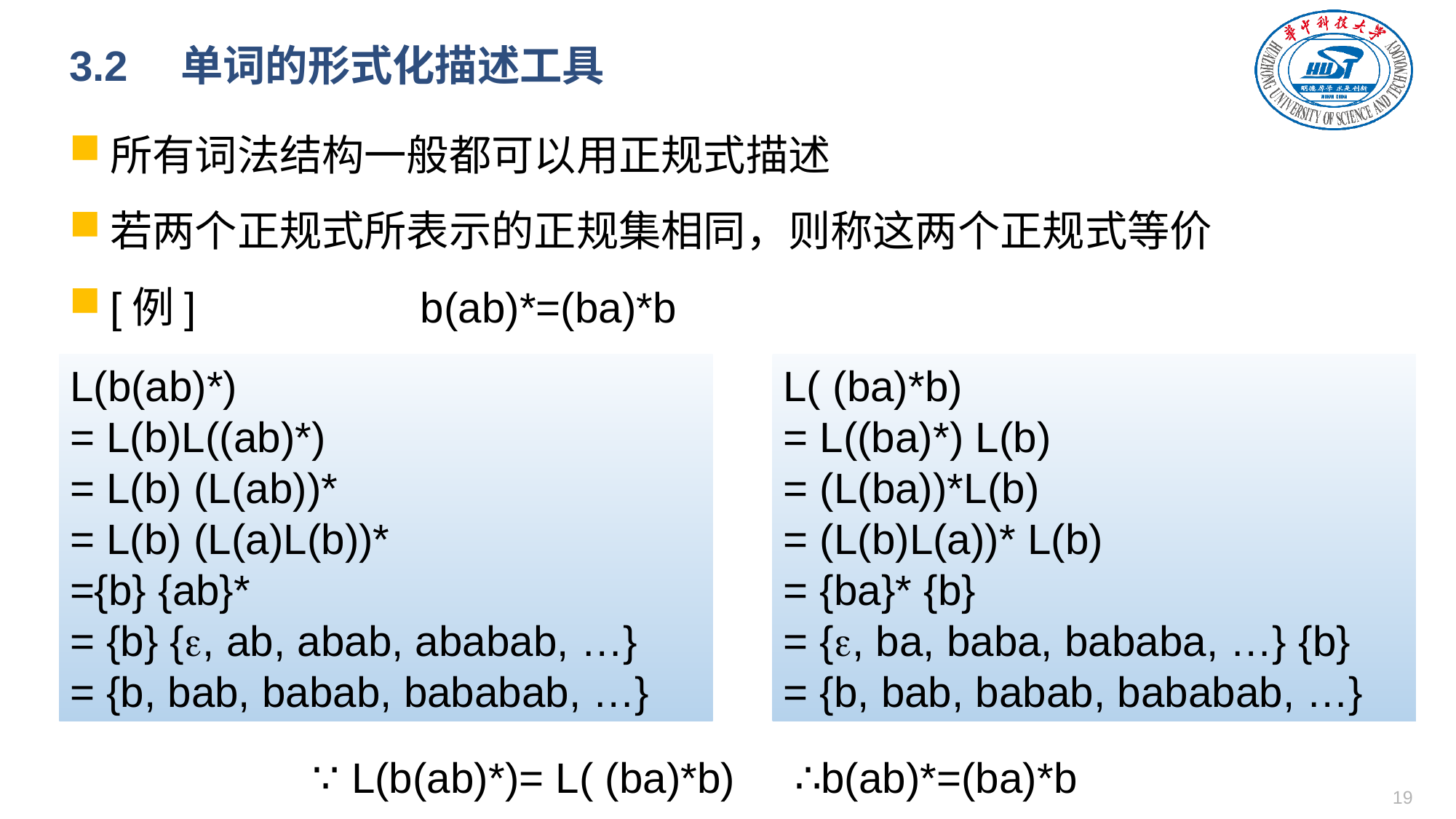

# 3.2　单词的形式化描述工具
所有词法结构一般都可以用正规式描述
若两个正规式所表示的正规集相同，则称这两个正规式等价
[例]                   b(ab)*=(ba)*b

L(b(ab)*)
= L(b)L((ab)*)
= L(b) (L(ab))*
= L(b) (L(a)L(b))*
={b} {ab}*
= {b} {ε, ab, abab, ababab, …}
= {b, bab, babab, bababab, …}
L( (ba)*b)
= L((ba)*) L(b)
= (L(ba))*L(b)
= (L(b)L(a))* L(b)
= {ba}* {b}
= {ε, ba, baba, bababa, …} {b}
= {b, bab, babab, bababab, …}
∵ L(b(ab)*)= L( (ba)*b)     ∴b(ab)*=(ba)*b
19